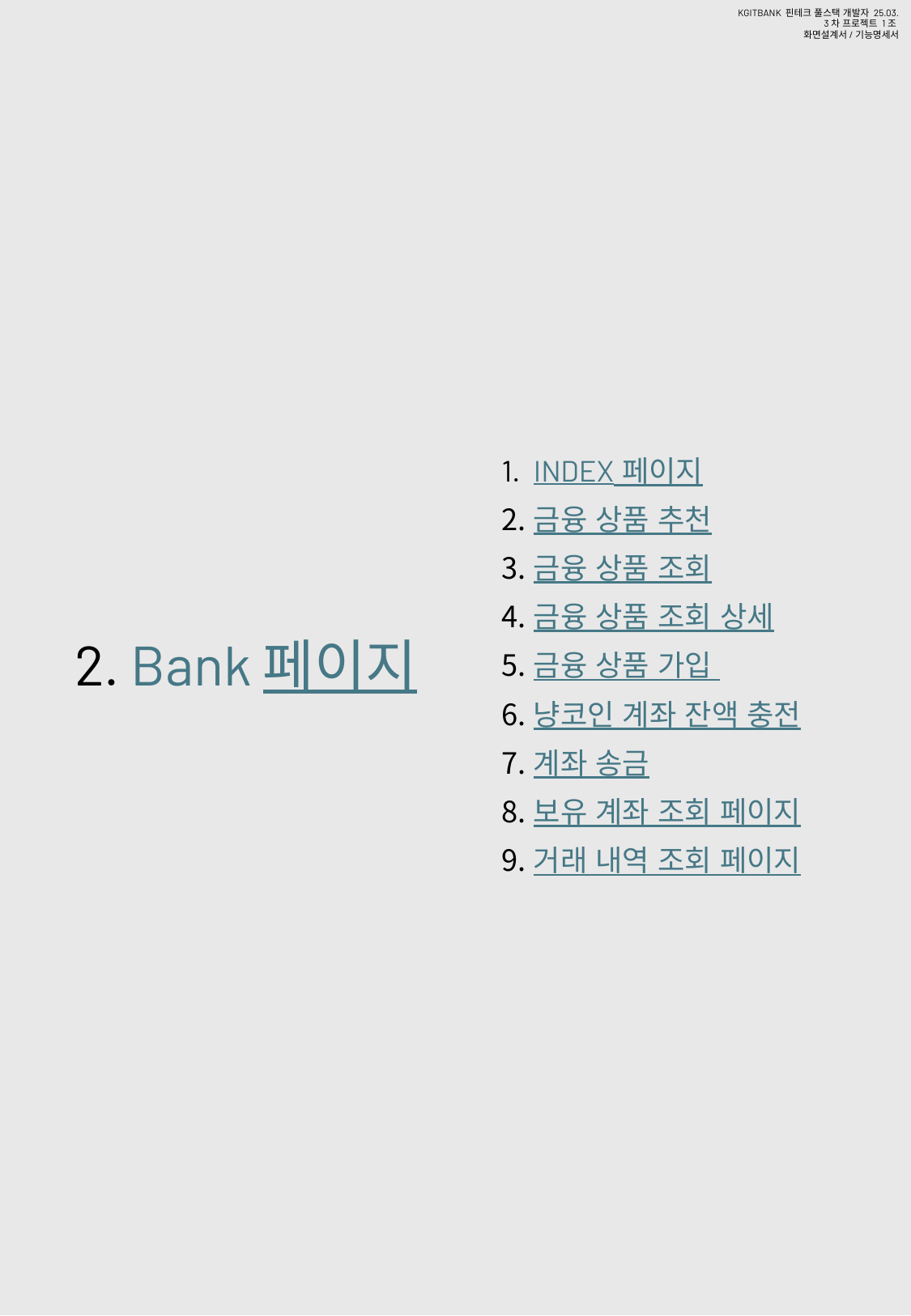

INDEX 페이지
금융 상품 추천
금융 상품 조회
금융 상품 조회 상세
금융 상품 가입
냥코인 계좌 잔액 충전
계좌 송금
보유 계좌 조회 페이지
거래 내역 조회 페이지
# 2. Bank 페이지